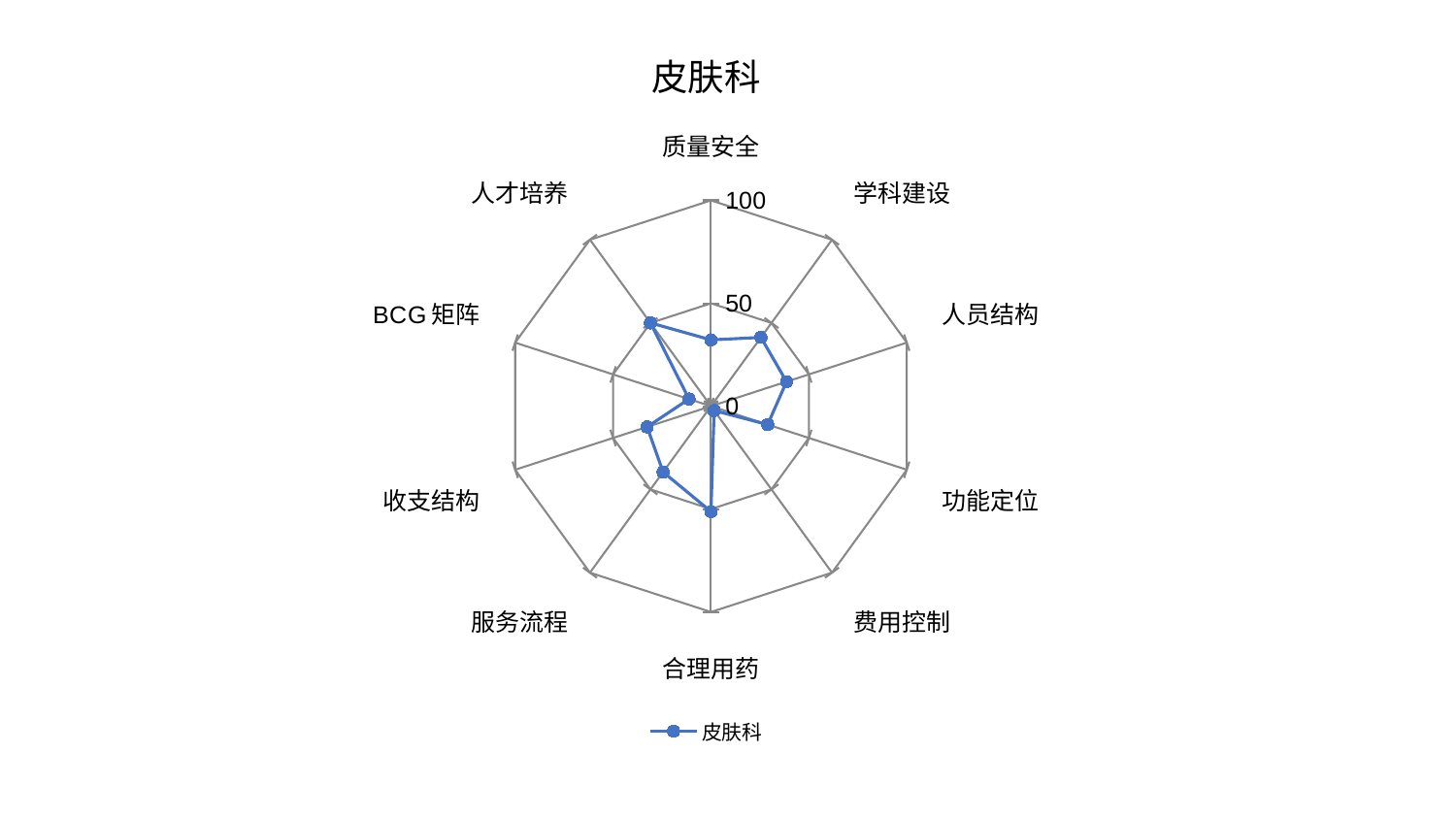

### Chart: 皮肤科

| Category | 皮肤科 |
|---|---|
| 质量安全 | 32.23063679701193 |
| 学科建设 | 41.3190122366282 |
| 人员结构 | 38.60043706867126 |
| 功能定位 | 28.978714744066885 |
| 费用控制 | 2.628067210195936 |
| 合理用药 | 51.21602502031901 |
| 服务流程 | 39.56876787921777 |
| 收支结构 | 32.636825928087404 |
| BCG矩阵 | 11.222353493553474 |
| 人才培养 | 50.01308608796658 |
114